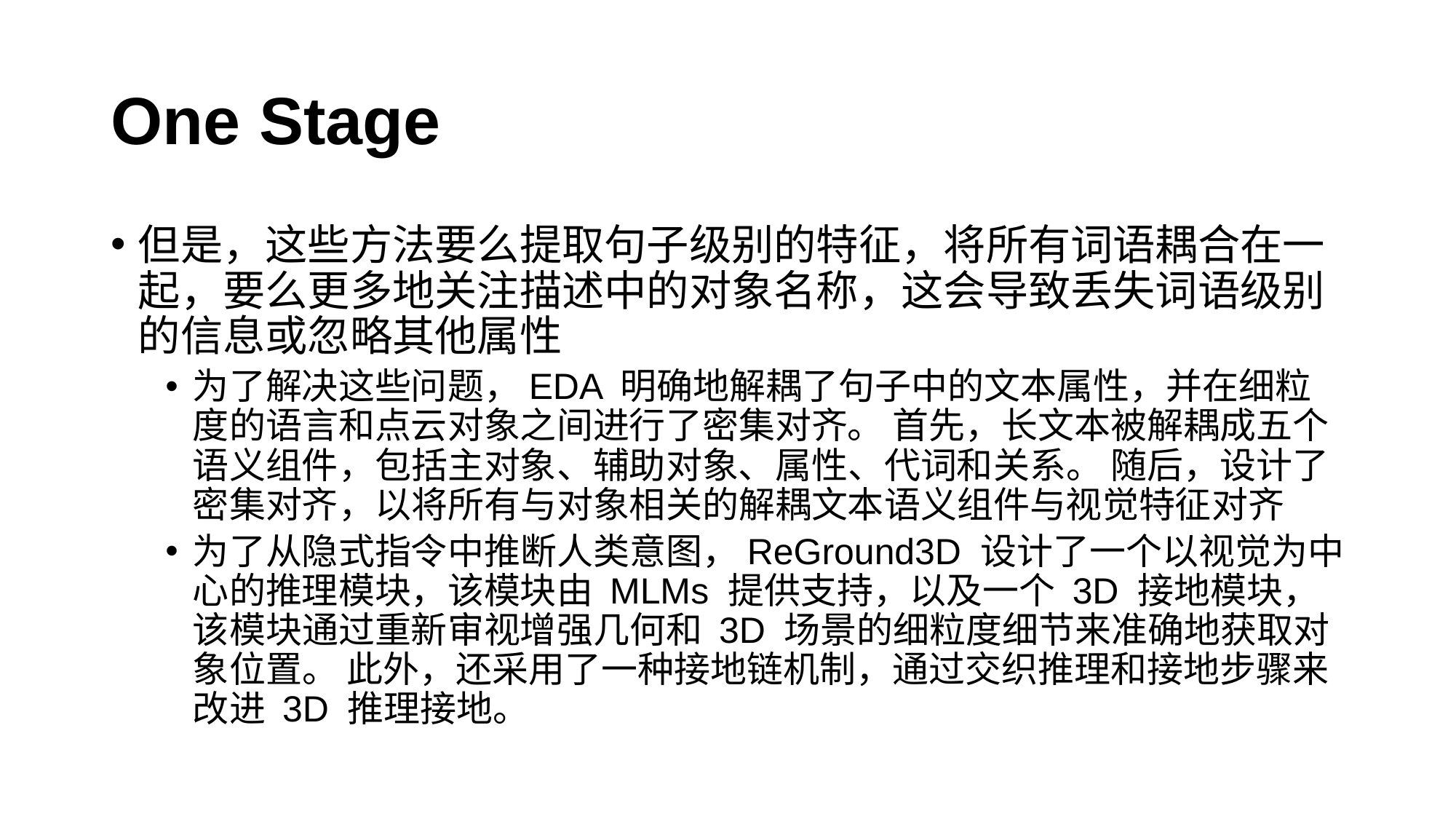

# One Stage
但是，这些方法要么提取句子级别的特征，将所有词语耦合在一起，要么更多地关注描述中的对象名称，这会导致丢失词语级别的信息或忽略其他属性
为了解决这些问题，EDA 明确地解耦了句子中的文本属性，并在细粒度的语言和点云对象之间进行了密集对齐。 首先，长文本被解耦成五个语义组件，包括主对象、辅助对象、属性、代词和关系。 随后，设计了密集对齐，以将所有与对象相关的解耦文本语义组件与视觉特征对齐
为了从隐式指令中推断人类意图，ReGround3D 设计了一个以视觉为中心的推理模块，该模块由 MLMs 提供支持，以及一个 3D 接地模块，该模块通过重新审视增强几何和 3D 场景的细粒度细节来准确地获取对象位置。 此外，还采用了一种接地链机制，通过交织推理和接地步骤来改进 3D 推理接地。